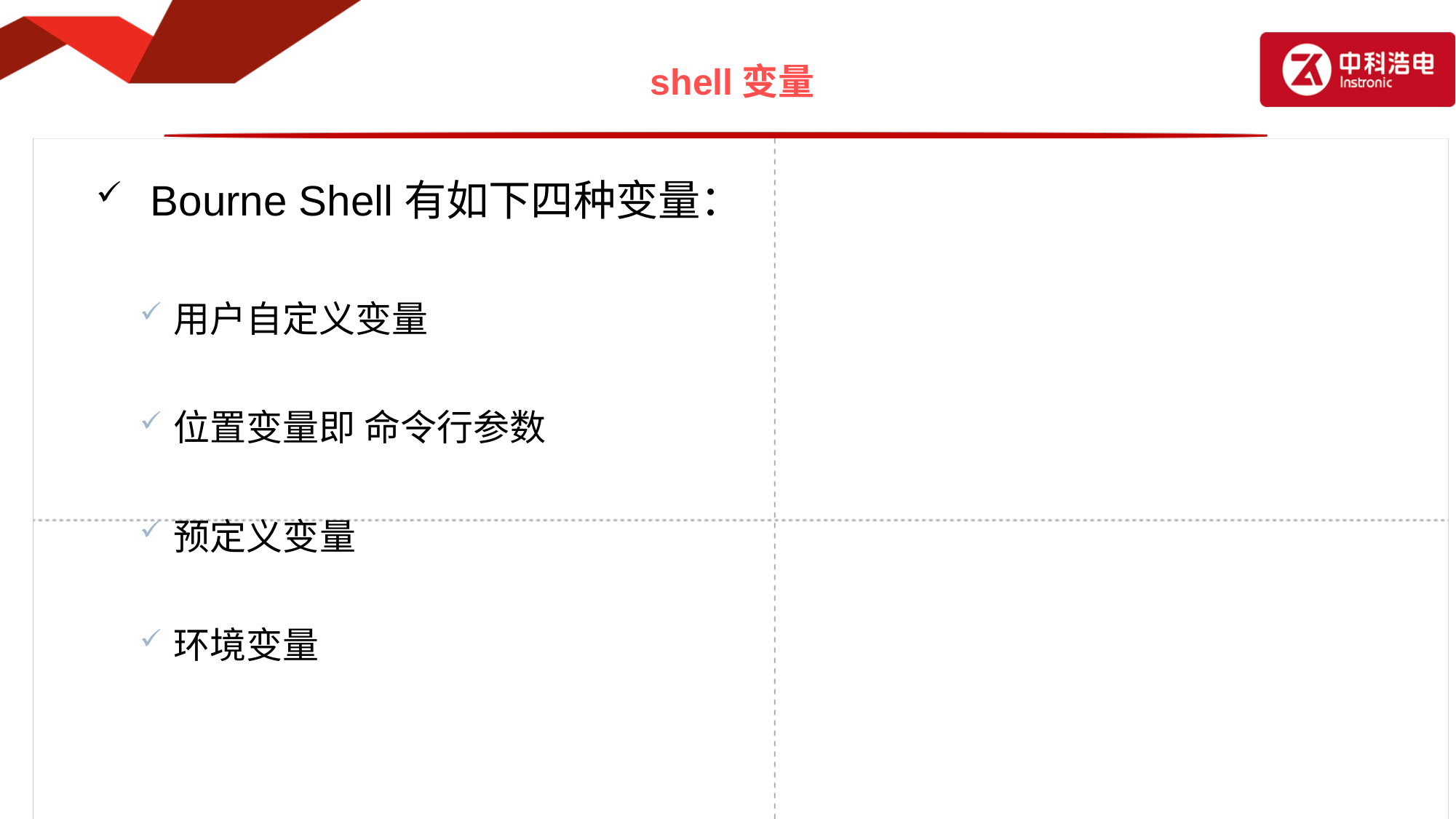

# shell变量
Bourne Shell有如下四种变量：

用户自定义变量

位置变量即 命令行参数

预定义变量

环境变量